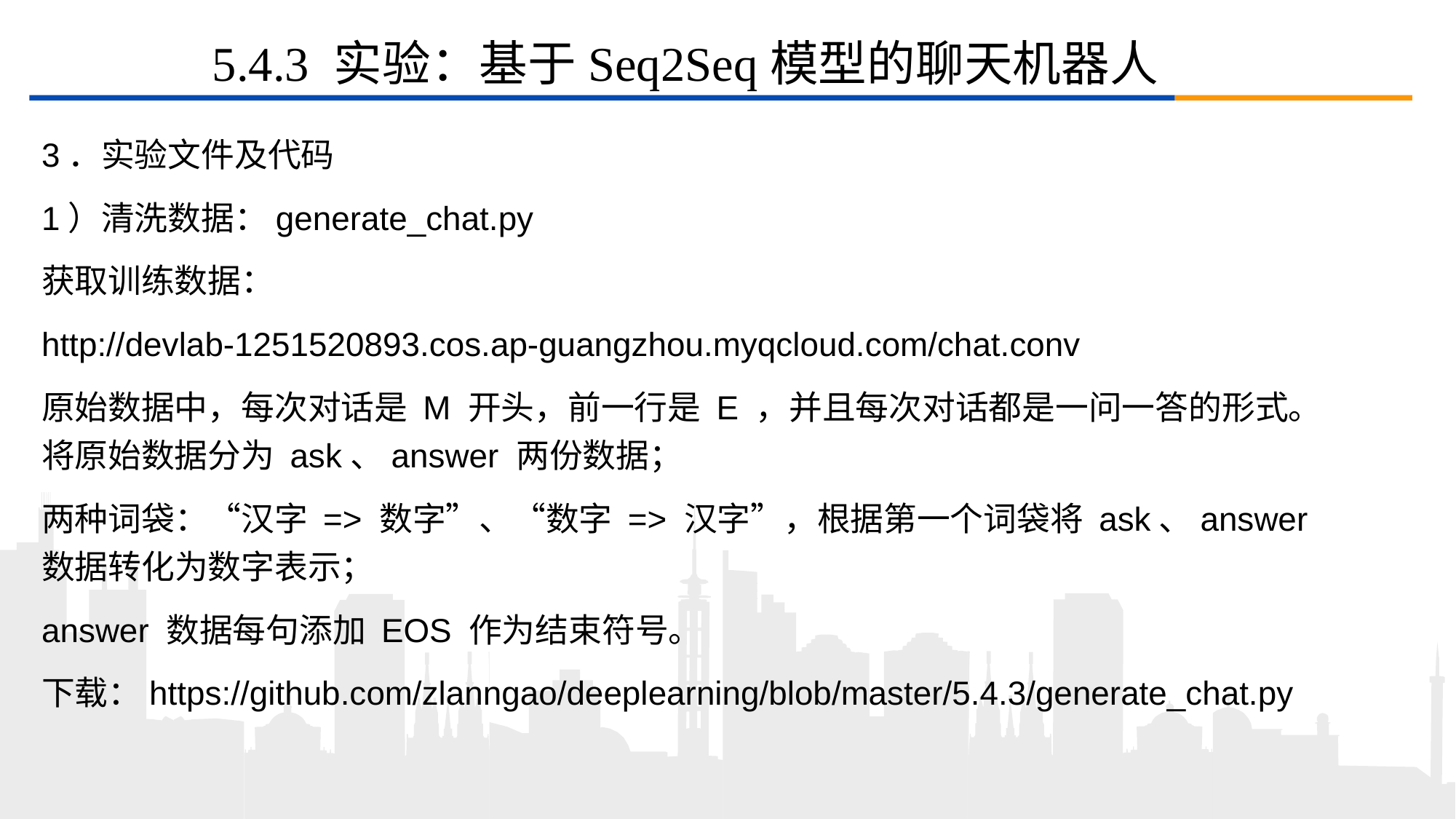

# 5.4.3 实验：基于Seq2Seq模型的聊天机器人
3．实验文件及代码
1）清洗数据：generate_chat.py
获取训练数据：
http://devlab-1251520893.cos.ap-guangzhou.myqcloud.com/chat.conv
原始数据中，每次对话是 M 开头，前一行是 E ，并且每次对话都是一问一答的形式。将原始数据分为 ask、answer 两份数据；
两种词袋：“汉字 => 数字”、“数字 => 汉字”，根据第一个词袋将 ask、answer 数据转化为数字表示；
answer 数据每句添加 EOS 作为结束符号。
下载：https://github.com/zlanngao/deeplearning/blob/master/5.4.3/generate_chat.py